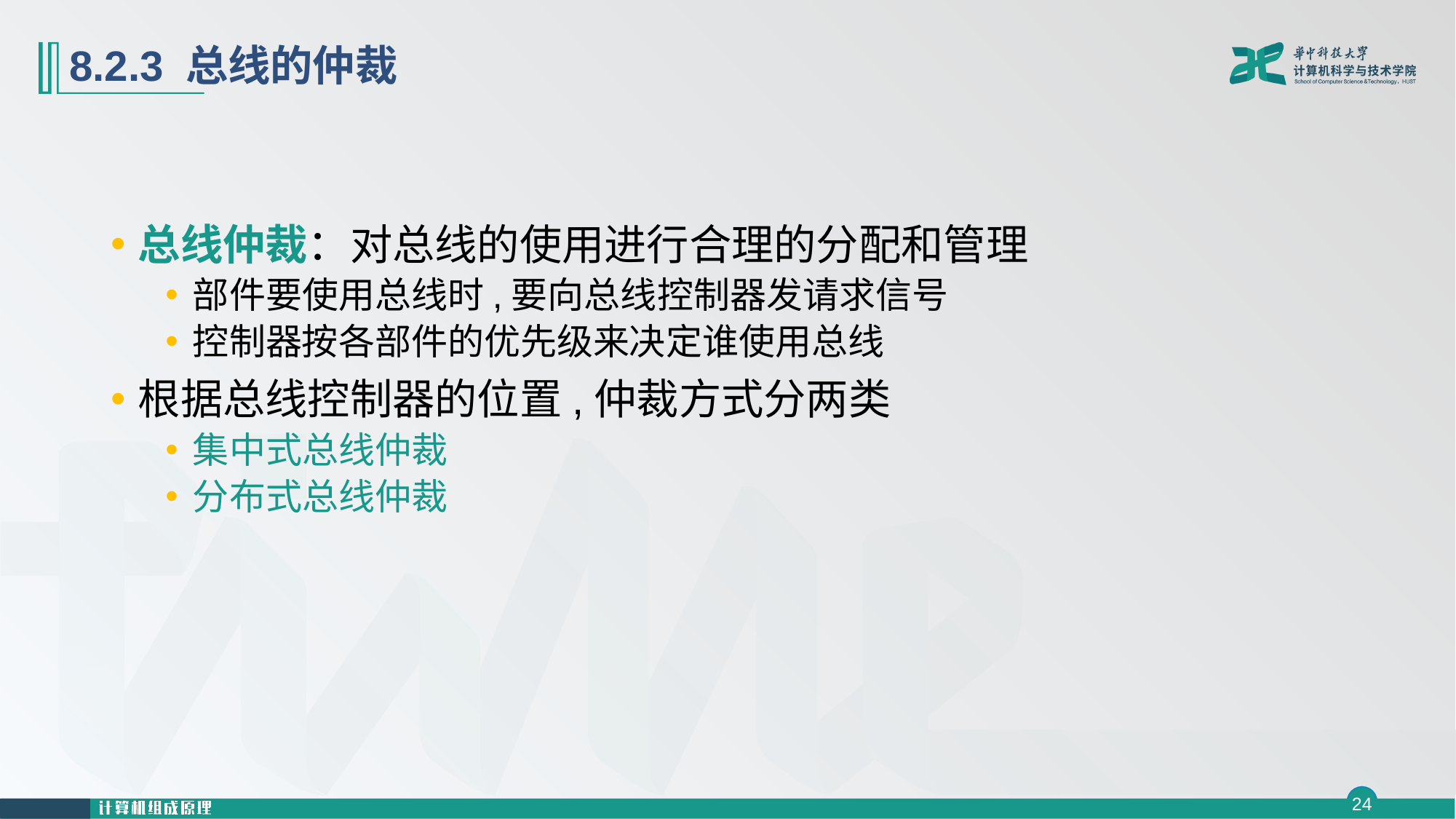

# 8.2.3 总线的仲裁
总线仲裁：对总线的使用进行合理的分配和管理
部件要使用总线时,要向总线控制器发请求信号
控制器按各部件的优先级来决定谁使用总线
根据总线控制器的位置,仲裁方式分两类
集中式总线仲裁
分布式总线仲裁